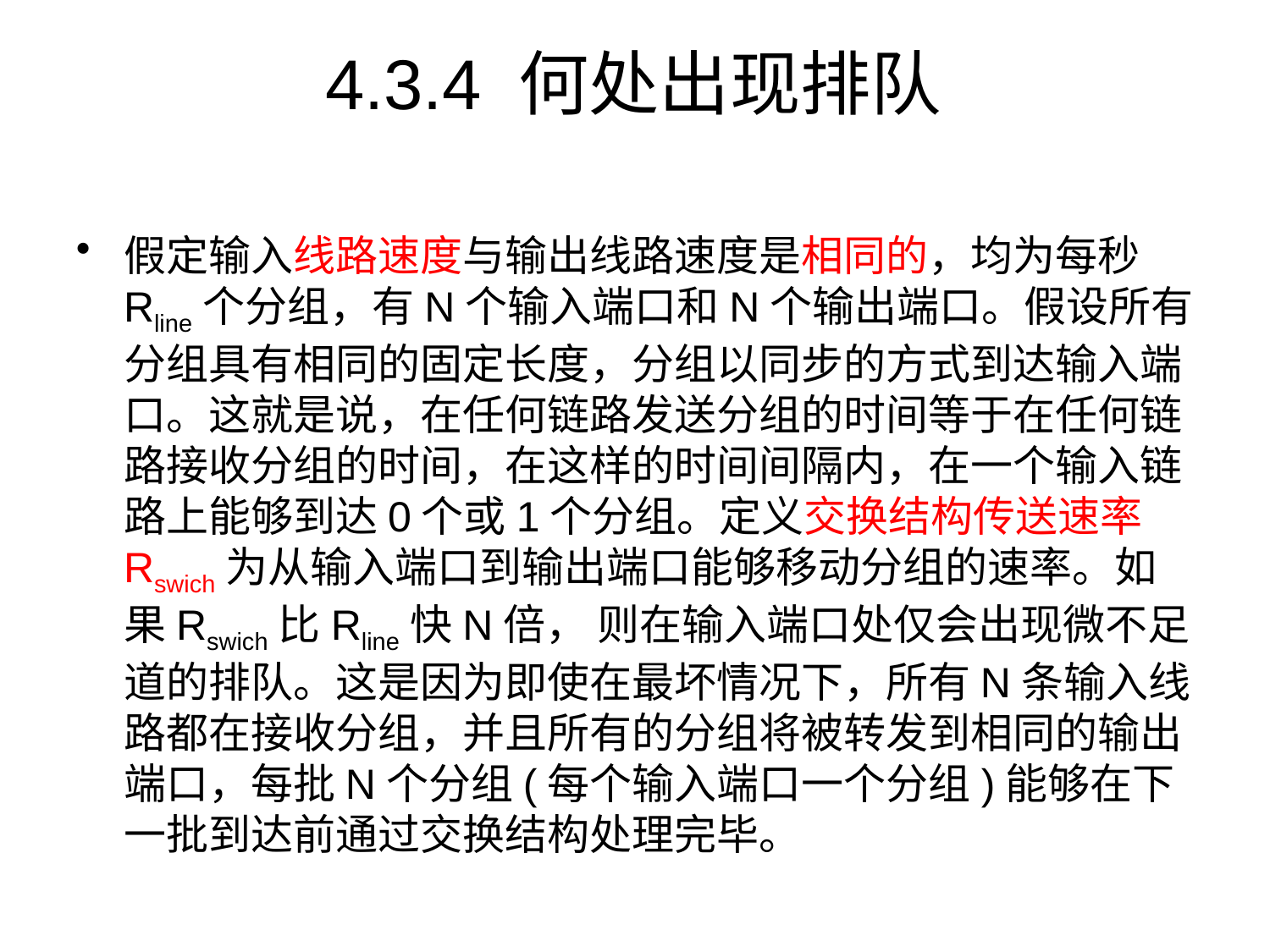

# 4.3.4 何处出现排队
假定输入线路速度与输出线路速度是相同的，均为每秒Rline个分组，有N个输入端口和N个输出端口。假设所有分组具有相同的固定长度，分组以同步的方式到达输入端口。这就是说，在任何链路发送分组的时间等于在任何链路接收分组的时间，在这样的时间间隔内，在一个输入链路上能够到达0个或1个分组。定义交换结构传送速率Rswich为从输入端口到输出端口能够移动分组的速率。如果Rswich比Rline快N倍， 则在输入端口处仅会出现微不足道的排队。这是因为即使在最坏情况下，所有N条输入线路都在接收分组，并且所有的分组将被转发到相同的输出端口，每批N个分组(每个输入端口一个分组)能够在下一批到达前通过交换结构处理完毕。